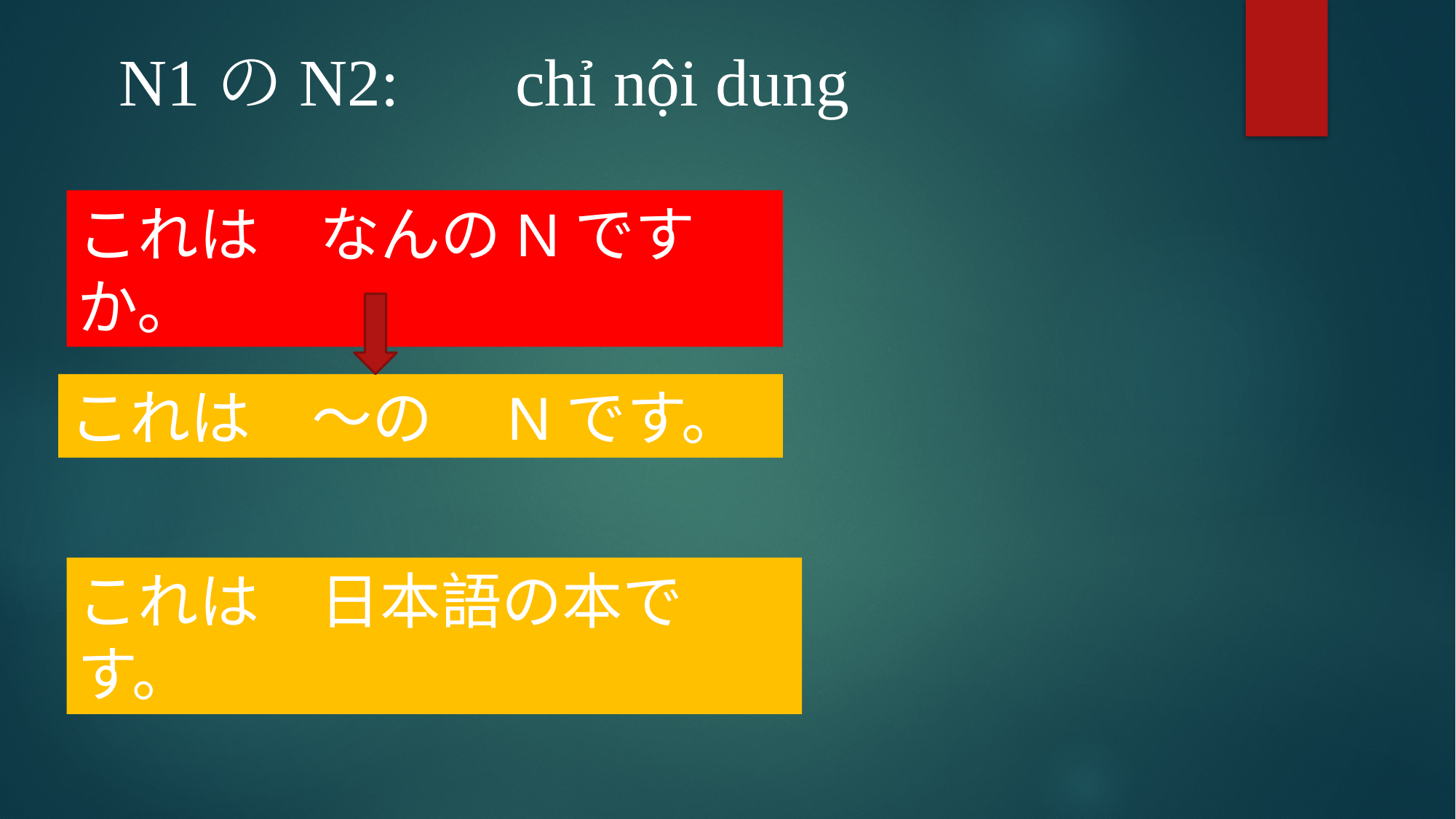

N1のN2:　 chỉ nội dung
これは　なんのNですか。

これは　～の　Nです。
これは　日本語の本です。